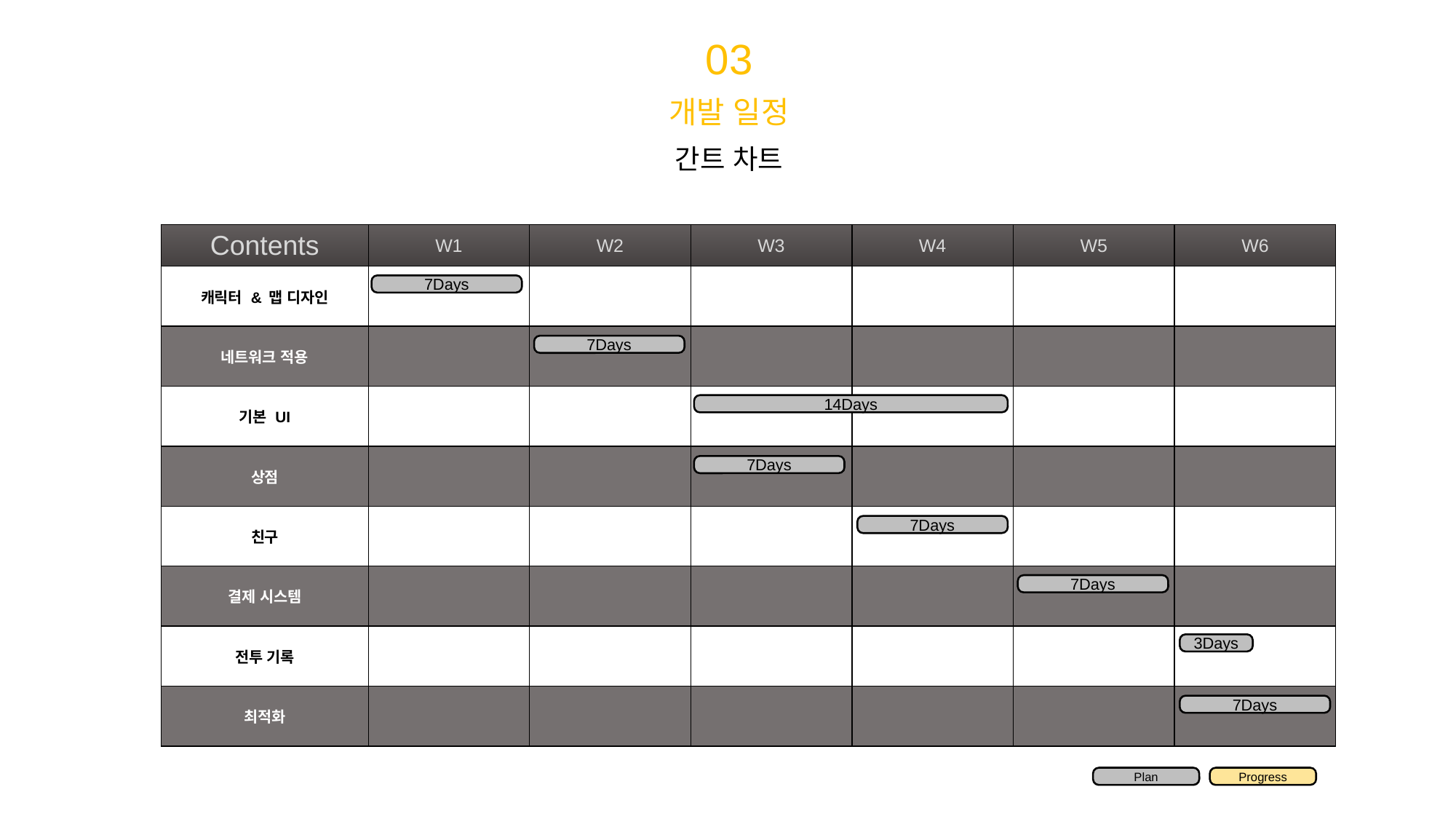

03
개발 일정
간트 차트
| Contents | W1 | W2 | W3 | W4 | W5 | W6 |
| --- | --- | --- | --- | --- | --- | --- |
| 캐릭터 & 맵 디자인 |  |  |  |  |  |  |
| 네트워크 적용 |  |  |  |  |  |  |
| 기본 UI |  |  |  |  |  |  |
| 상점 |  |  |  |  |  |  |
| 친구 |  |  |  |  |  |  |
| 결제 시스템 |  |  |  |  |  |  |
| 전투 기록 |  |  |  |  |  |  |
| 최적화 |  |  |  |  |  |  |
7Days
7Days
14Days
7Days
7Days
7Days
3Days
7Days
Plan
Progress